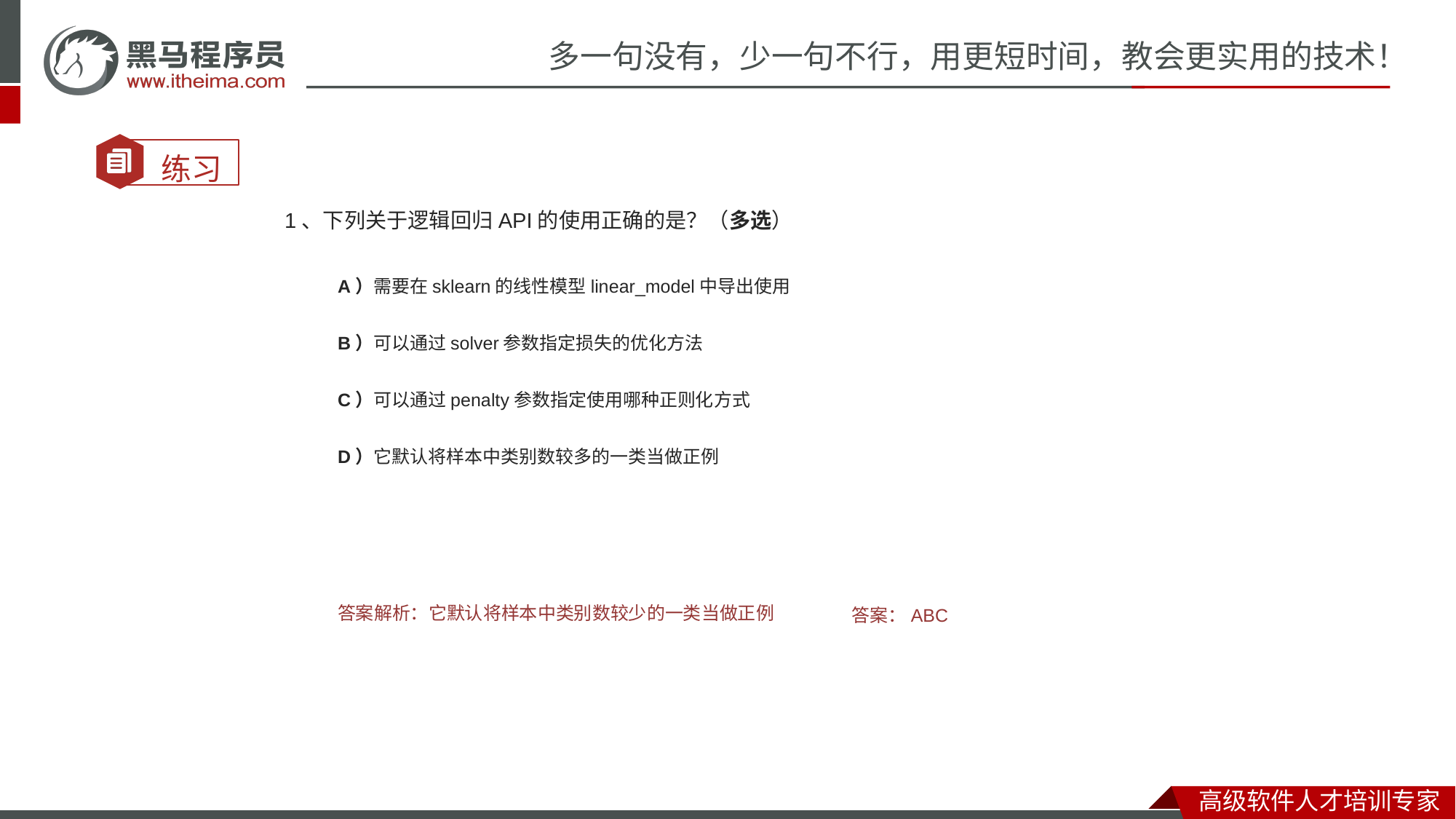

1、下列关于逻辑回归API的使用正确的是？（多选）
A）需要在sklearn的线性模型linear_model中导出使用

B）可以通过solver参数指定损失的优化方法

C）可以通过penalty参数指定使用哪种正则化方式

D）它默认将样本中类别数较多的一类当做正例
答案解析：它默认将样本中类别数较少的一类当做正例
答案：ABC